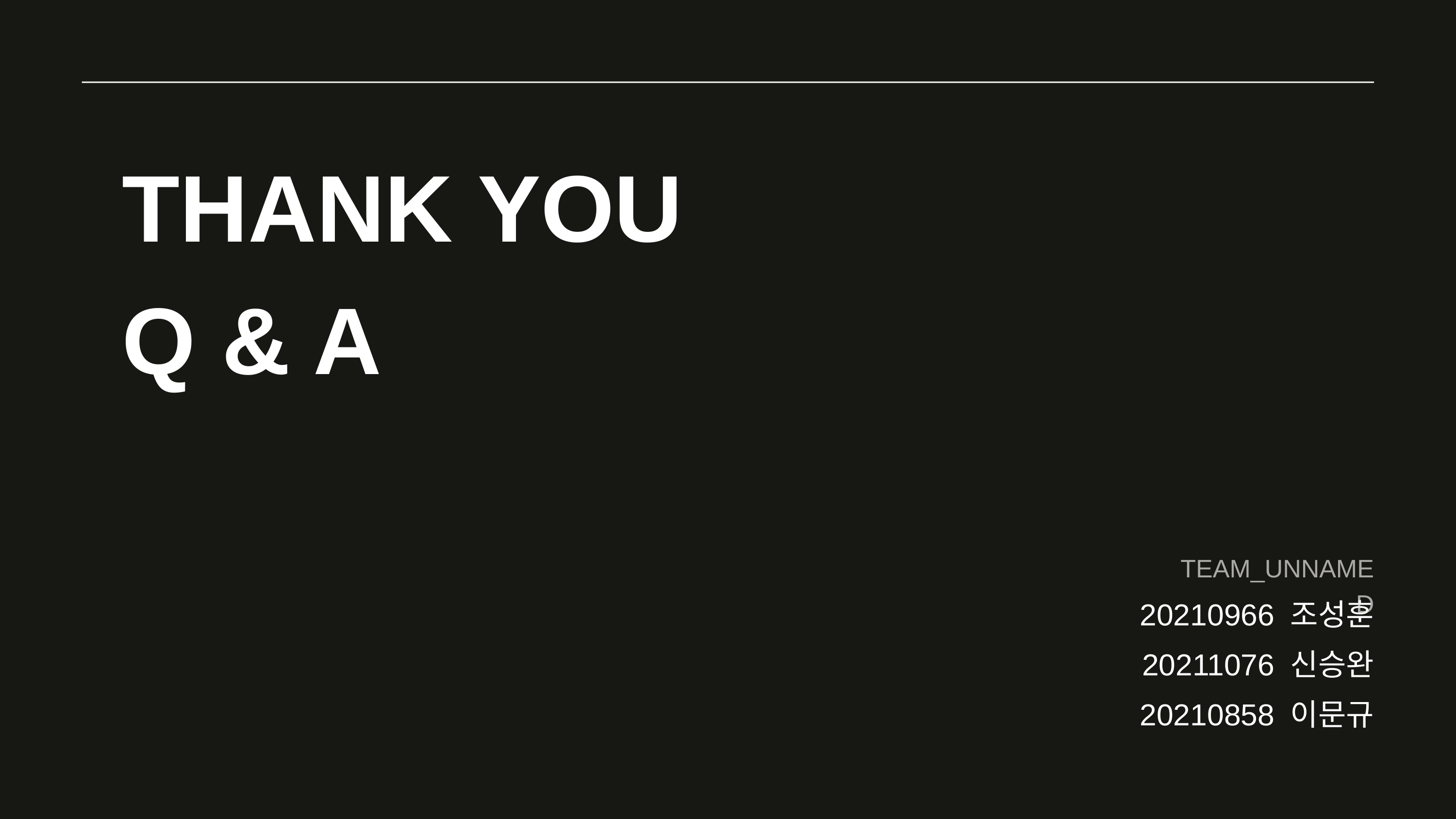

THANK YOU
Q & A
TEAM_UNNAMED
20210966 조성훈
20211076 신승완
20210858 이문규